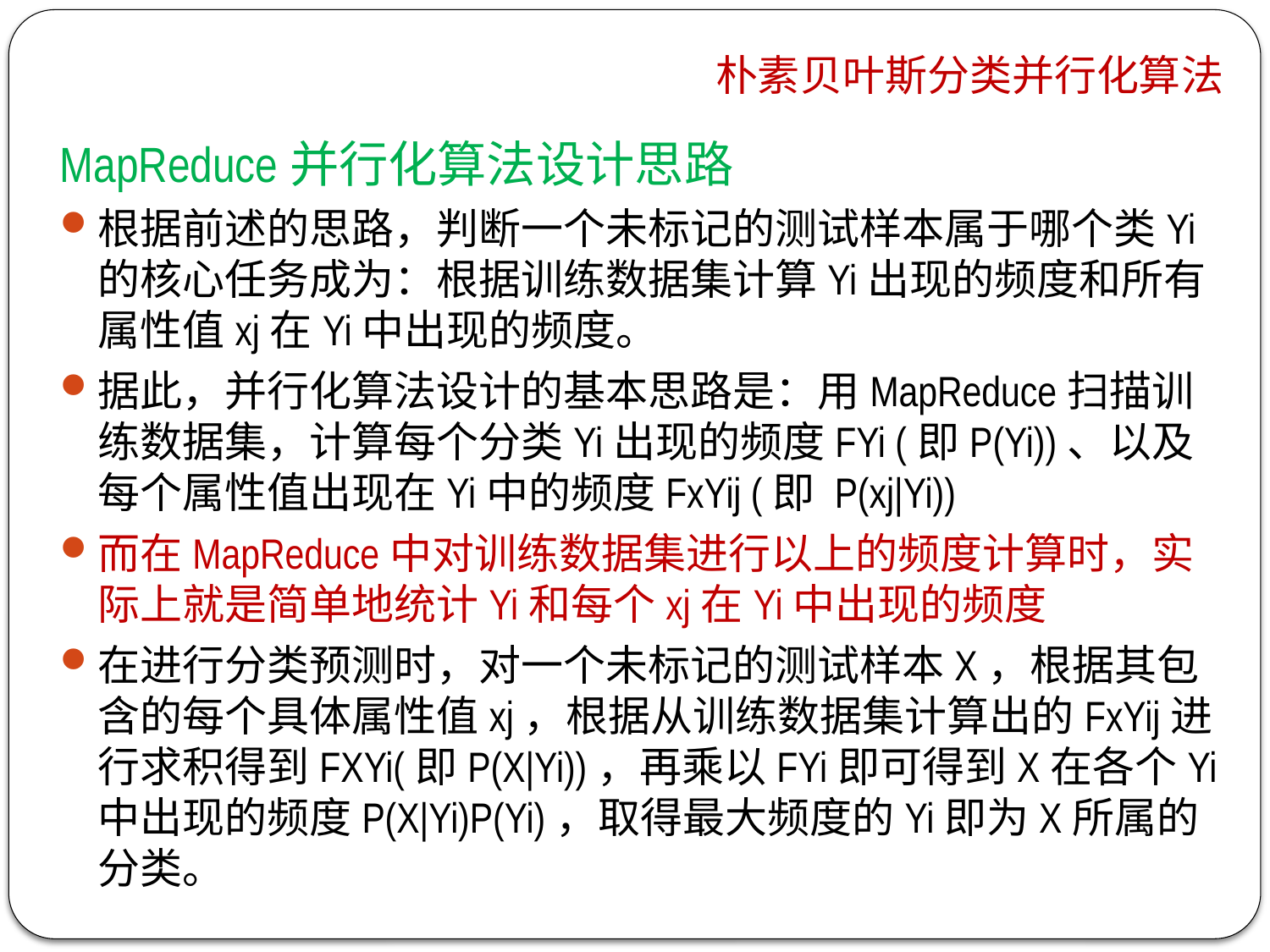

# 朴素贝叶斯分类并行化算法
MapReduce并行化算法设计思路
根据前述的思路，判断一个未标记的测试样本属于哪个类Yi的核心任务成为：根据训练数据集计算Yi出现的频度和所有属性值xj在Yi中出现的频度。
据此，并行化算法设计的基本思路是：用MapReduce扫描训练数据集，计算每个分类Yi出现的频度FYi (即P(Yi))、以及每个属性值出现在Yi中的频度FxYij (即 P(xj|Yi))
而在MapReduce中对训练数据集进行以上的频度计算时，实际上就是简单地统计Yi和每个xj在Yi中出现的频度
在进行分类预测时，对一个未标记的测试样本X，根据其包含的每个具体属性值xj，根据从训练数据集计算出的FxYij进行求积得到FXYi(即P(X|Yi))，再乘以FYi即可得到X在各个Yi中出现的频度P(X|Yi)P(Yi)，取得最大频度的Yi即为X所属的分类。